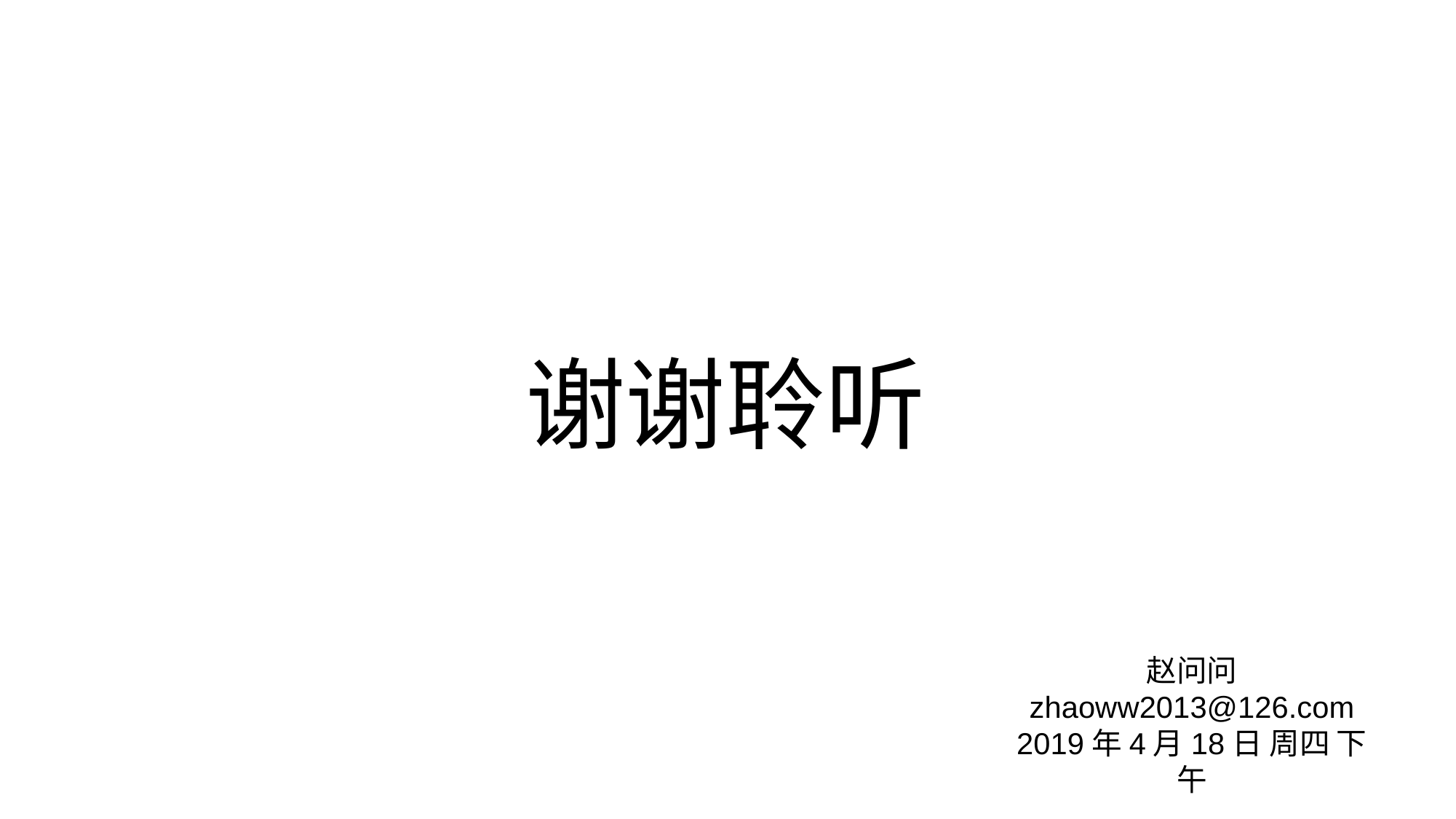

# 谢谢聆听
赵问问
zhaoww2013@126.com
2019年4月18日 周四 下午